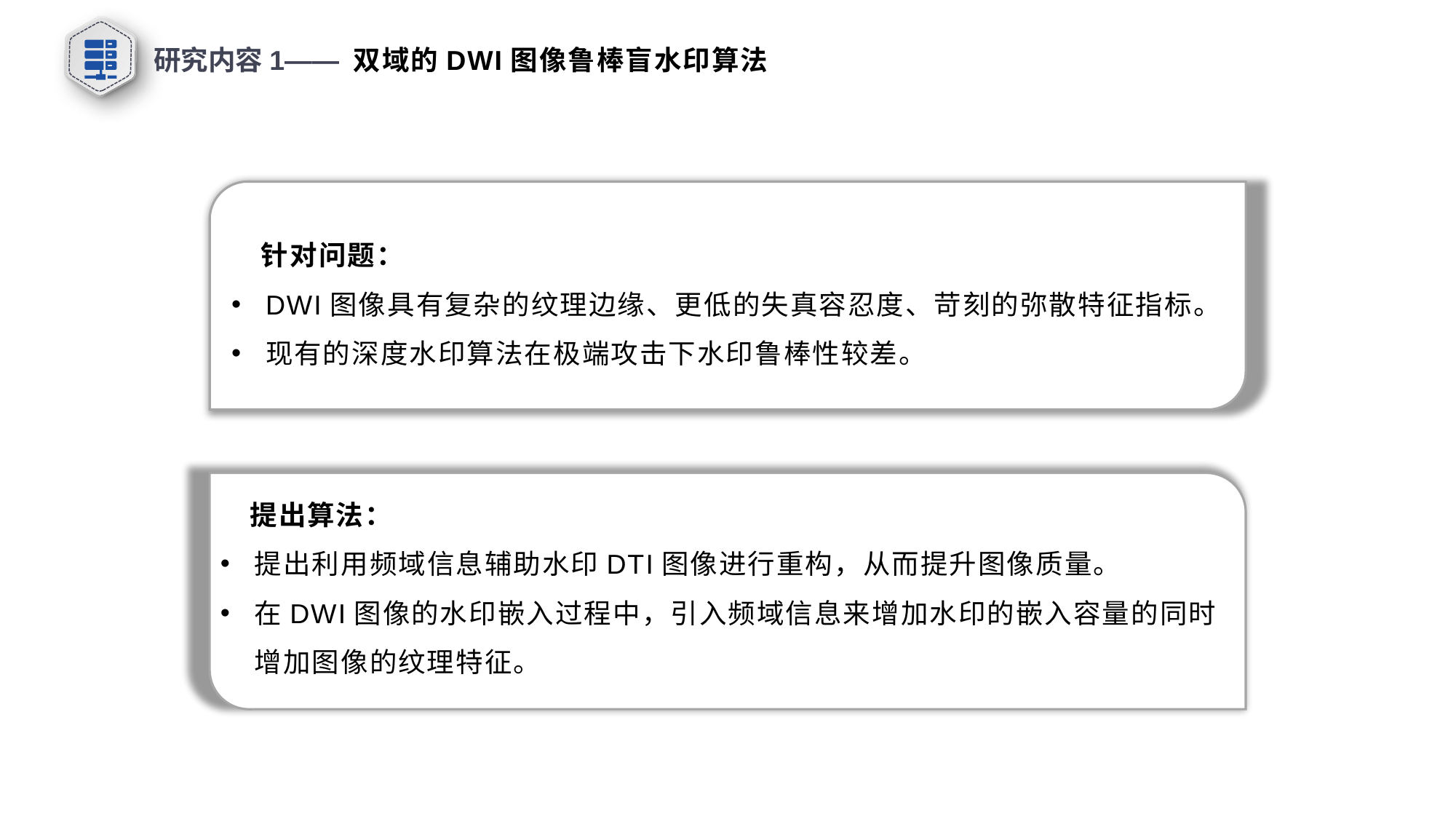

研究内容1—— 双域的DWI图像鲁棒盲水印算法

   针对问题：
DWI图像具有复杂的纹理边缘、更低的失真容忍度、苛刻的弥散特征指标。
现有的深度水印算法在极端攻击下水印鲁棒性较差。

   提出算法：
提出利用频域信息辅助水印DTI图像进行重构，从而提升图像质量。
在DWI图像的水印嵌入过程中，引入频域信息来增加水印的嵌入容量的同时增加图像的纹理特征。